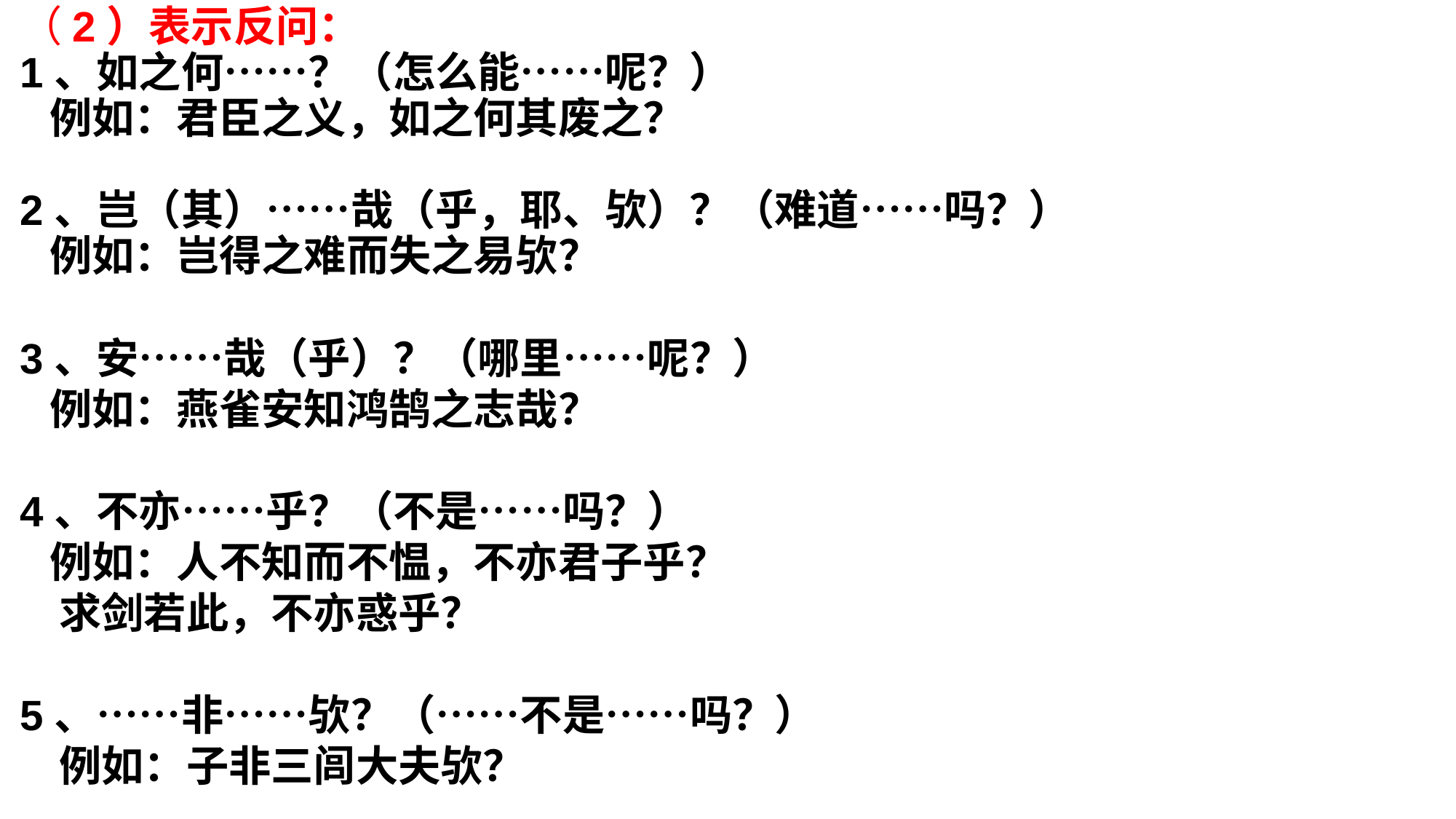

（2）表示反问：
1、如之何……？（怎么能……呢？）
  例如：君臣之义，如之何其废之？

2、岂（其）……哉（乎，耶、欤）？（难道……吗？）
  例如：岂得之难而失之易欤？

3、安……哉（乎）？（哪里……呢？）
  例如：燕雀安知鸿鹄之志哉？

4、不亦……乎？（不是……吗？）
  例如：人不知而不愠，不亦君子乎？
   求剑若此，不亦惑乎？

5、……非……欤？（……不是……吗？）
   例如：子非三闾大夫欤？

11